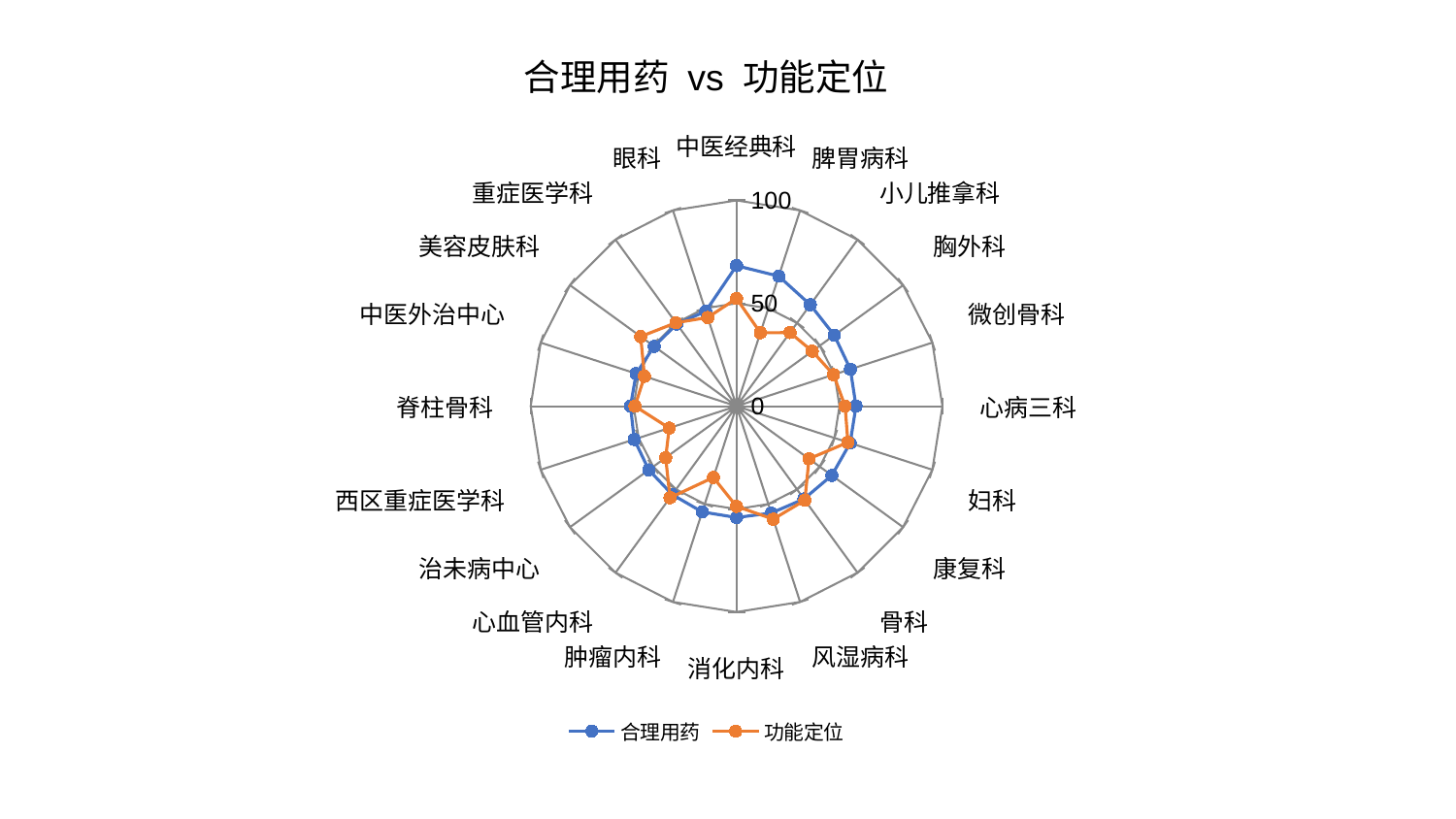

### Chart: 合理用药 vs 功能定位

| Category | 合理用药 | 功能定位 |
|---|---|---|
| 中医经典科 | 68.28629013920079 | 52.317319671727766 |
| 脾胃病科 | 66.41015245626161 | 37.525512536283976 |
| 小儿推拿科 | 60.93620290756405 | 44.21652518557792 |
| 胸外科 | 58.682305923911045 | 45.46689854015278 |
| 微创骨科 | 58.146818998734815 | 49.55159407386648 |
| 心病三科 | 58.04177588766712 | 52.72847226817667 |
| 妇科 | 58.034525888603994 | 56.89857286600192 |
| 康复科 | 57.215048893924035 | 43.49709810279351 |
| 骨科 | 55.71709227716002 | 56.482660857378896 |
| 风湿病科 | 54.60240429107727 | 57.715045181081756 |
| 消化内科 | 54.10698184186542 | 48.69465076522048 |
| 肿瘤内科 | 54.01385774219547 | 36.42812967329333 |
| 心血管内科 | 53.11637483340965 | 54.996953859215985 |
| 治未病中心 | 52.70748452683358 | 42.55887278635094 |
| 西区重症医学科 | 52.267178547215565 | 34.41523781243281 |
| 脊柱骨科 | 51.52352441164187 | 49.3520209848492 |
| 中医外治中心 | 51.27298768536422 | 47.02053098308309 |
| 美容皮肤科 | 49.47604690432284 | 57.564079853706225 |
| 重症医学科 | 49.367676367038825 | 50.12642560349557 |
| 眼科 | 48.50348868994664 | 45.313760738087566 |
47